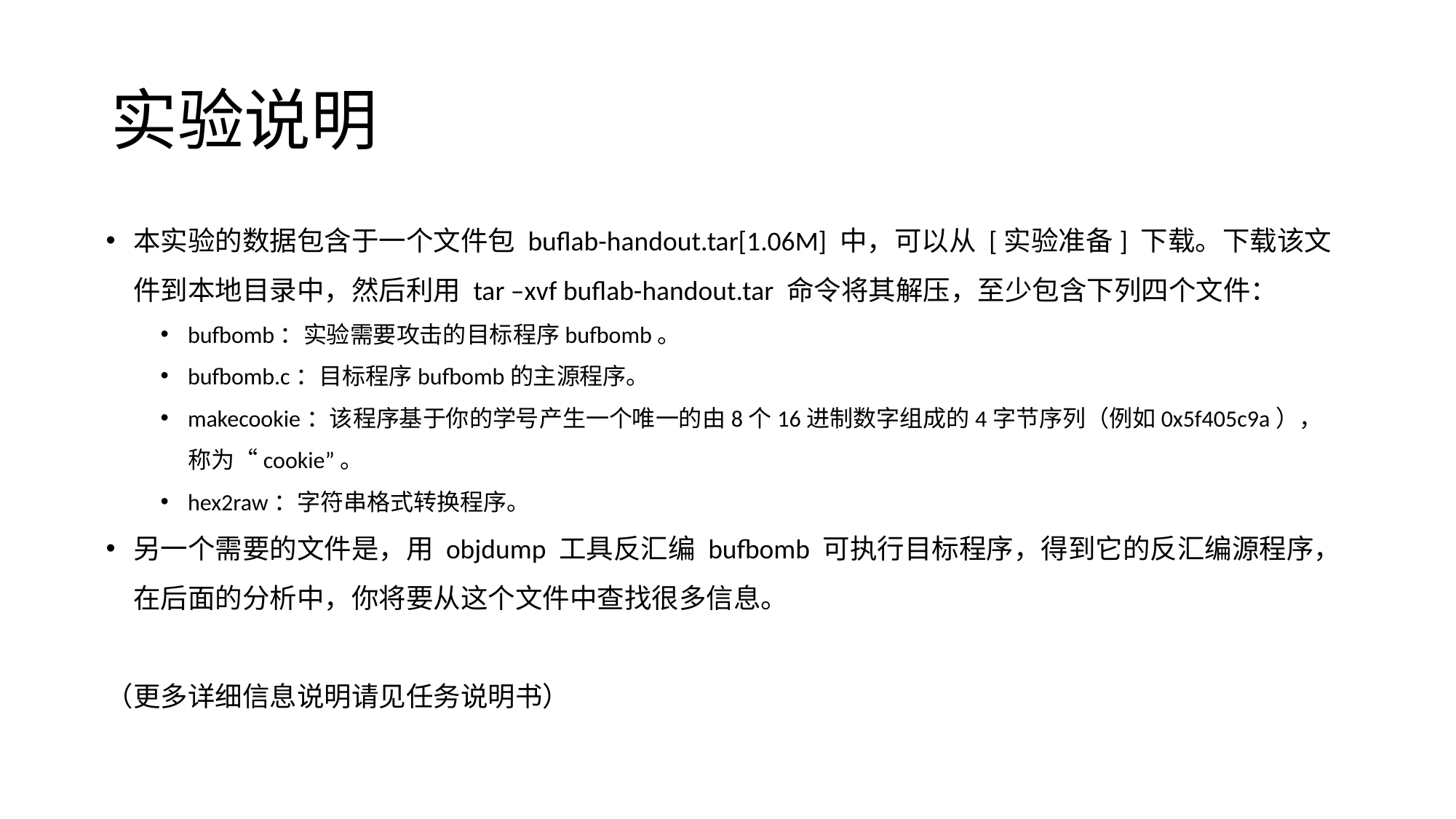

# 实验说明
本实验的数据包含于一个文件包 buflab-handout.tar[1.06M] 中，可以从 [实验准备] 下载。下载该文件到本地目录中，然后利用 tar –xvf buflab-handout.tar 命令将其解压，至少包含下列四个文件：
bufbomb：实验需要攻击的目标程序bufbomb。
bufbomb.c：目标程序bufbomb的主源程序。
makecookie：该程序基于你的学号产生一个唯一的由8个16进制数字组成的4字节序列（例如0x5f405c9a），称为“cookie”。
hex2raw：字符串格式转换程序。
另一个需要的文件是，用 objdump 工具反汇编 bufbomb 可执行目标程序，得到它的反汇编源程序，在后面的分析中，你将要从这个文件中查找很多信息。

（更多详细信息说明请见任务说明书）